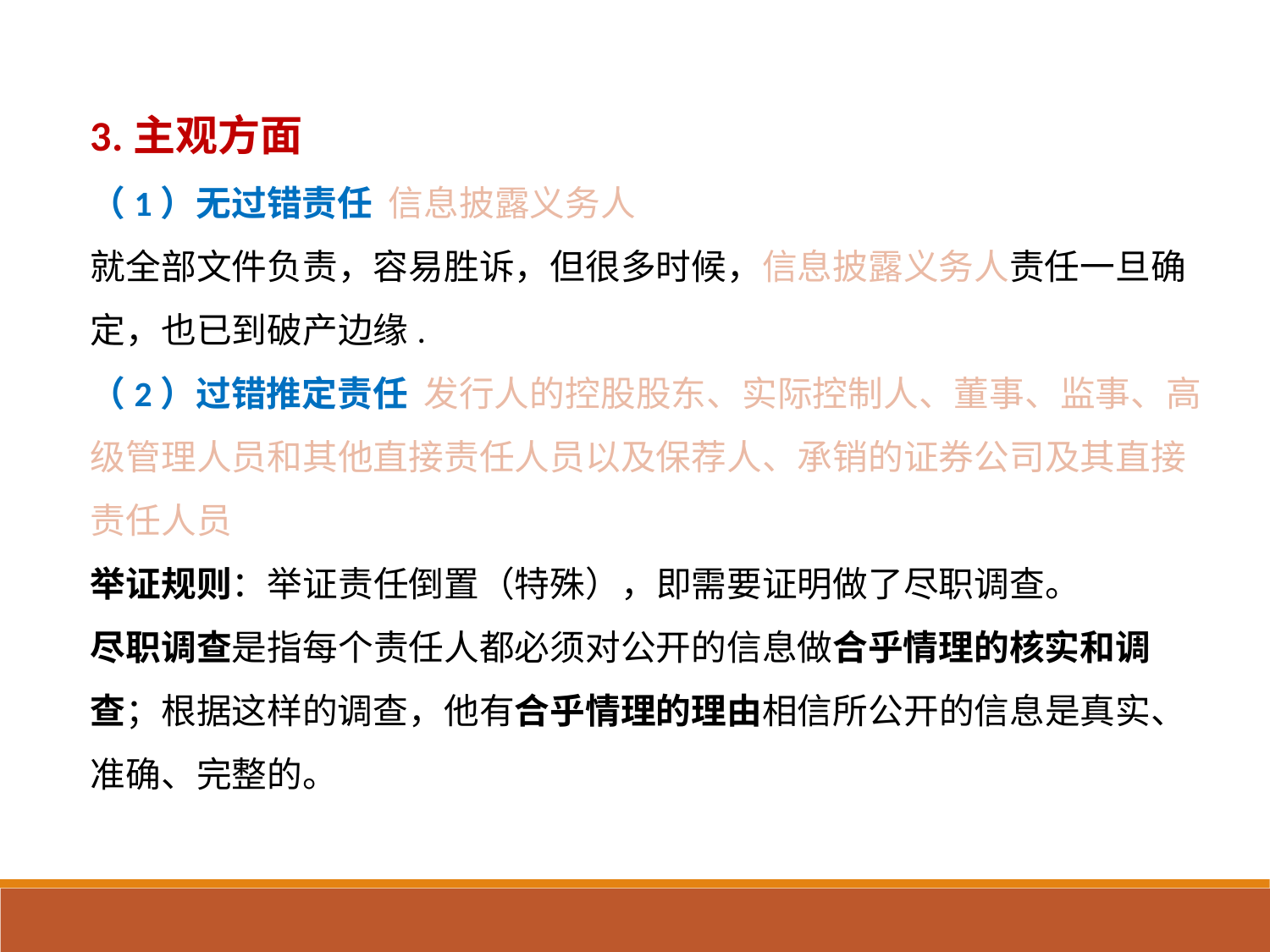

3.主观方面
（1）无过错责任  信息披露义务人
就全部文件负责，容易胜诉，但很多时候，信息披露义务人责任一旦确定，也已到破产边缘.
（2）过错推定责任  发行人的控股股东、实际控制人、董事、监事、高级管理人员和其他直接责任人员以及保荐人、承销的证券公司及其直接责任人员
举证规则：举证责任倒置（特殊），即需要证明做了尽职调查。
尽职调查是指每个责任人都必须对公开的信息做合乎情理的核实和调查；根据这样的调查，他有合乎情理的理由相信所公开的信息是真实、准确、完整的。